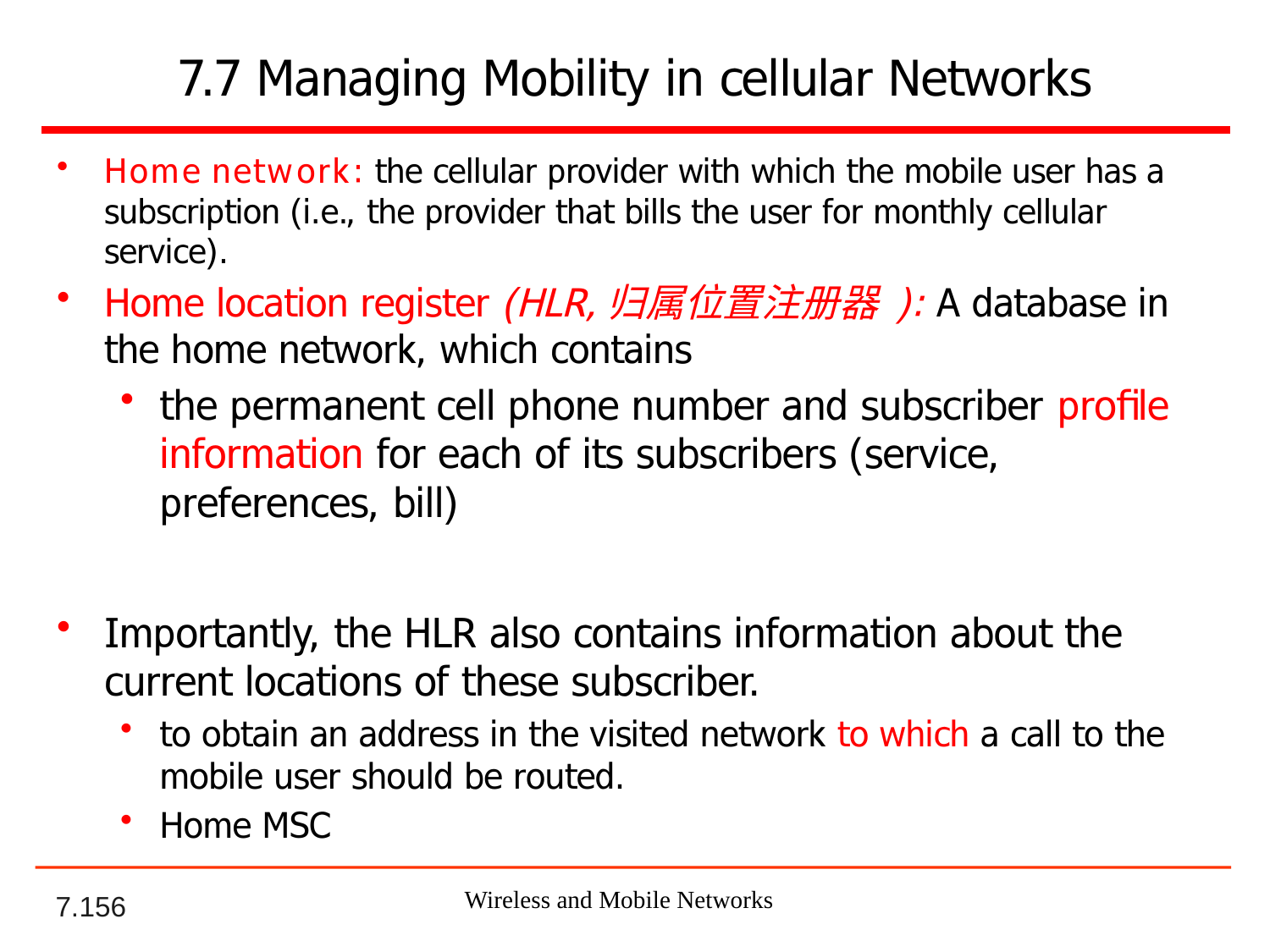

7.7 Managing Mobility in cellular Networks
Home network: the cellular provider with which the mobile user has a subscription (i.e., the provider that bills the user for monthly cellular service).
Home location register (HLR,归属位置注册器 ): A database in the home network, which contains
the permanent cell phone number and subscriber profile information for each of its subscribers (service, preferences, bill)

Importantly, the HLR also contains information about the current locations of these subscriber.
to obtain an address in the visited network to which a call to the mobile user should be routed.
Home MSC